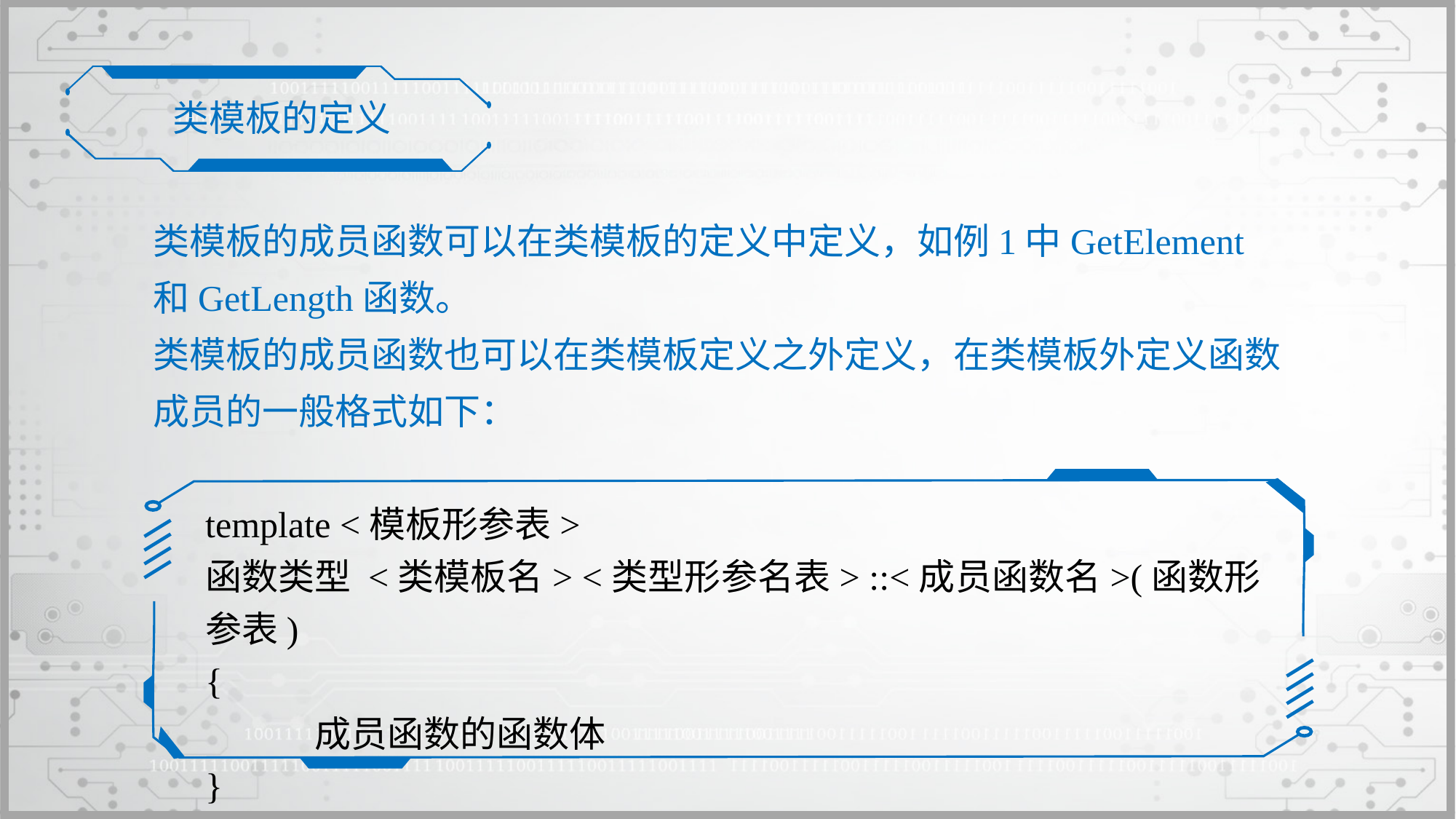

类模板的定义

类模板的成员函数可以在类模板的定义中定义，如例1中GetElement和GetLength函数。
类模板的成员函数也可以在类模板定义之外定义，在类模板外定义函数成员的一般格式如下：

template <模板形参表>
函数类型 <类模板名> <类型形参名表> ::<成员函数名>(函数形参表)
{
	成员函数的函数体
}